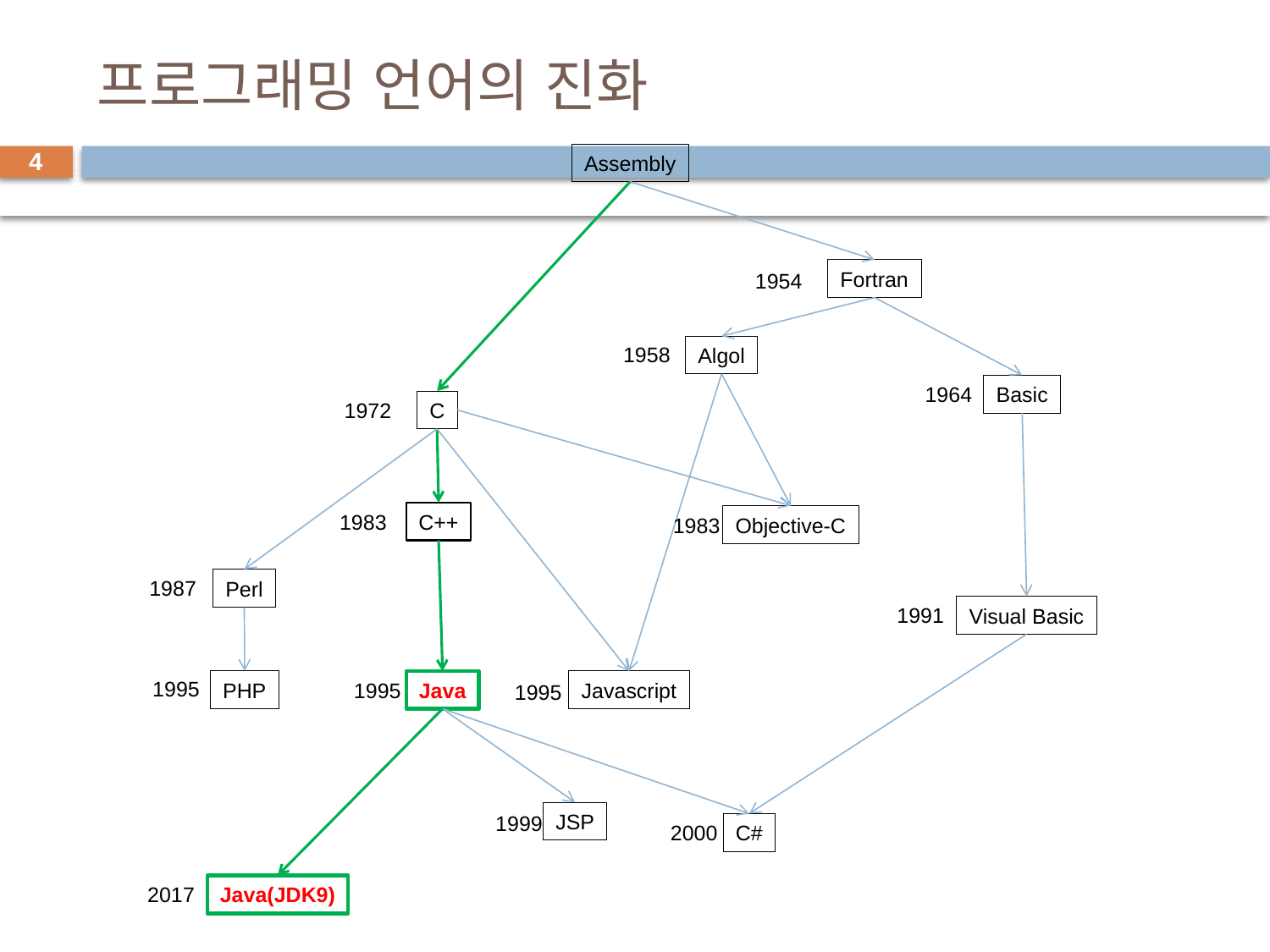

# 프로그래밍 언어의 진화
4
Assembly
Fortran
1954
1958
Algol
1964
Basic
1972
C
1983
C++
1983
Objective-C
1987
Perl
1991
Visual Basic
1995
PHP
1995
Java
Javascript
1995
JSP
1999
2000
C#
2017
Java(JDK9)